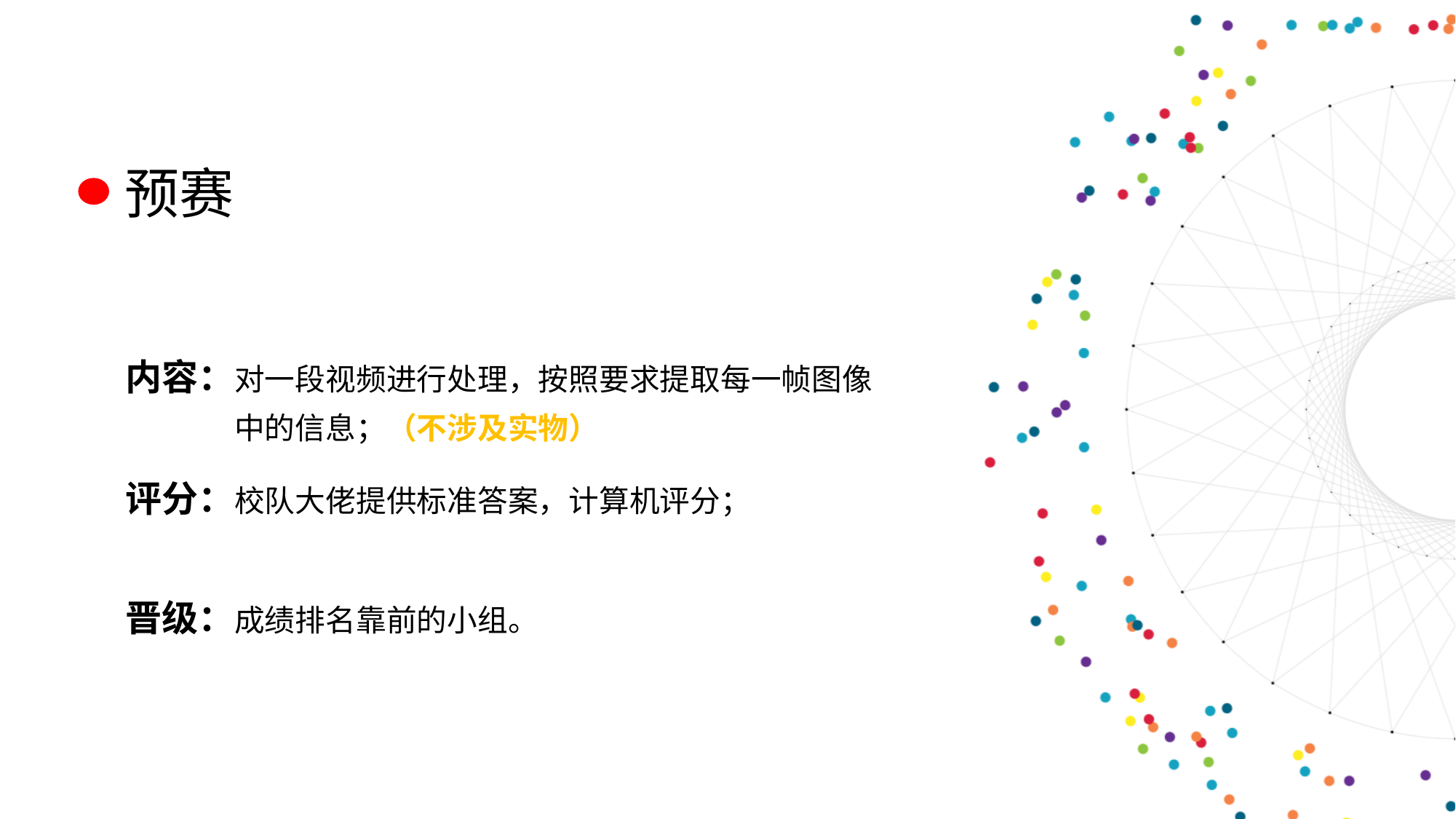

预赛

内容：对一段视频进行处理，按照要求提取每一帧图像	中的信息；（不涉及实物）
评分：校队大佬提供标准答案，计算机评分；
晋级：成绩排名靠前的小组。